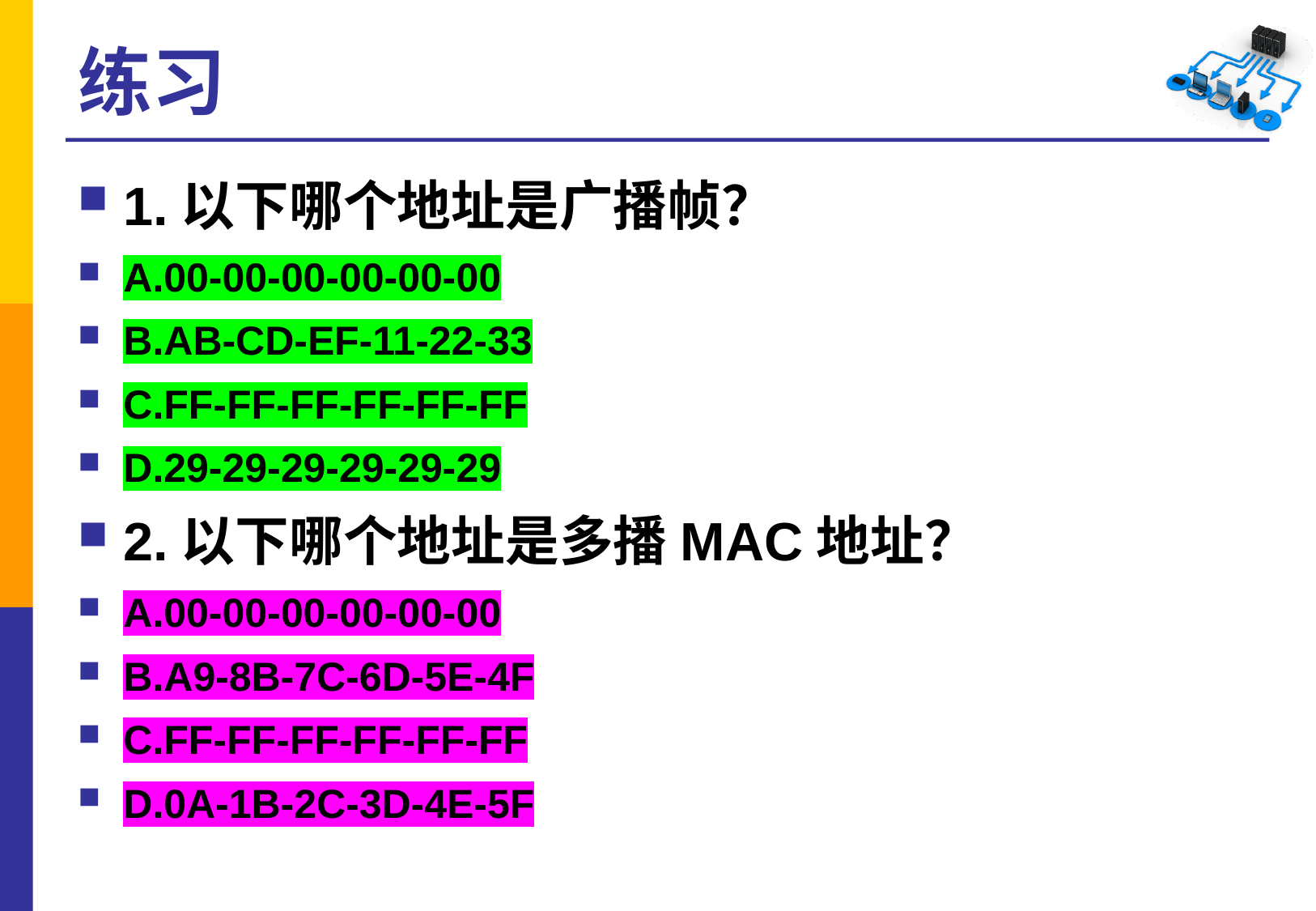

# 练习
1.以下哪个地址是广播帧？
A.00-00-00-00-00-00
B.AB-CD-EF-11-22-33
C.FF-FF-FF-FF-FF-FF
D.29-29-29-29-29-29
2.以下哪个地址是多播MAC地址？
A.00-00-00-00-00-00
B.A9-8B-7C-6D-5E-4F
C.FF-FF-FF-FF-FF-FF
D.0A-1B-2C-3D-4E-5F